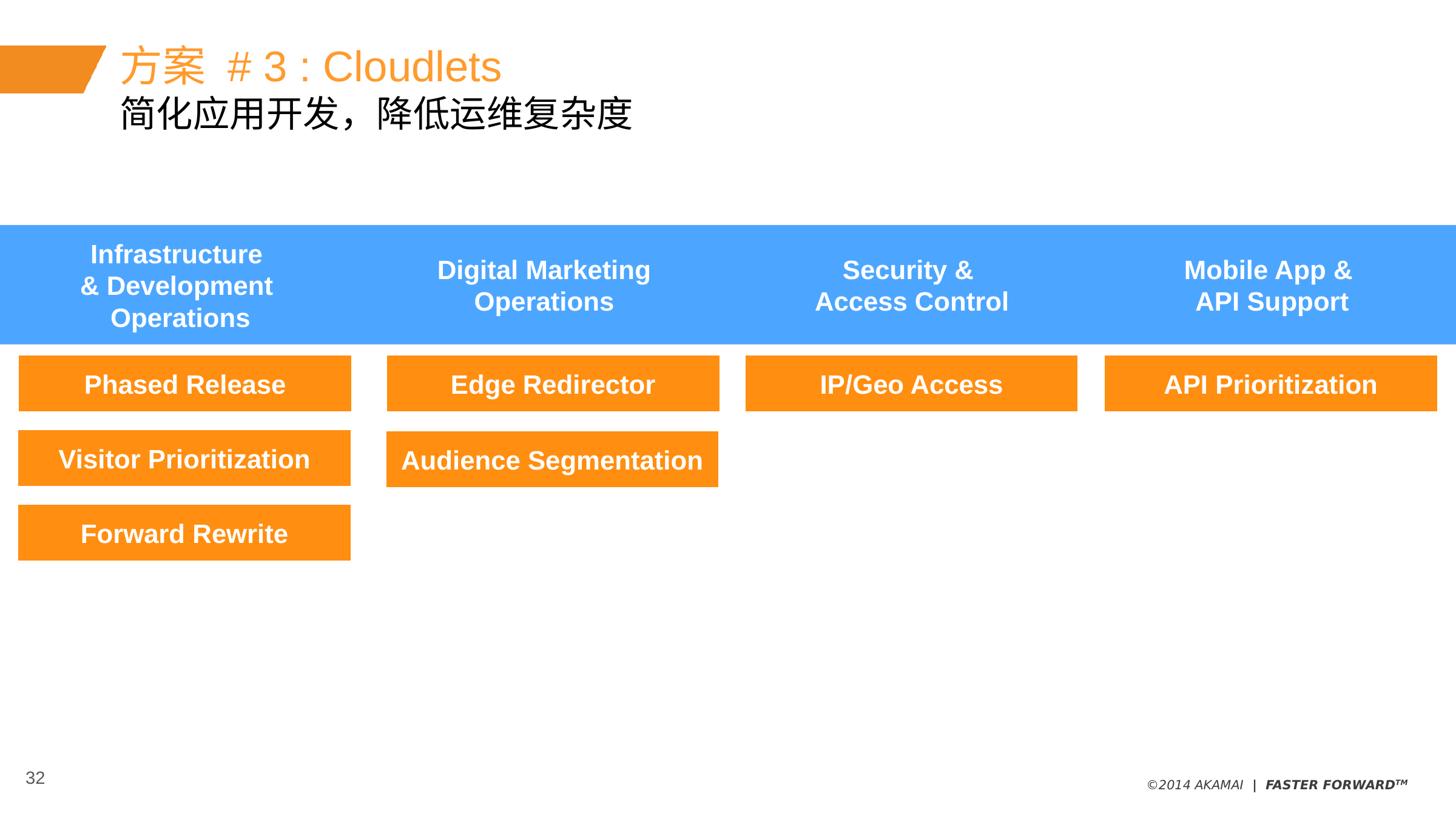

# 方案 # 3 : Cloudlets
简化应用开发，降低运维复杂度

Infrastructure
& Development
Operations
Digital Marketing Operations
Security &
 Access Control
Mobile App &
API Support
Phased Release
Edge Redirector
IP/Geo Access
API Prioritization
Visitor Prioritization
Audience Segmentation
Forward Rewrite